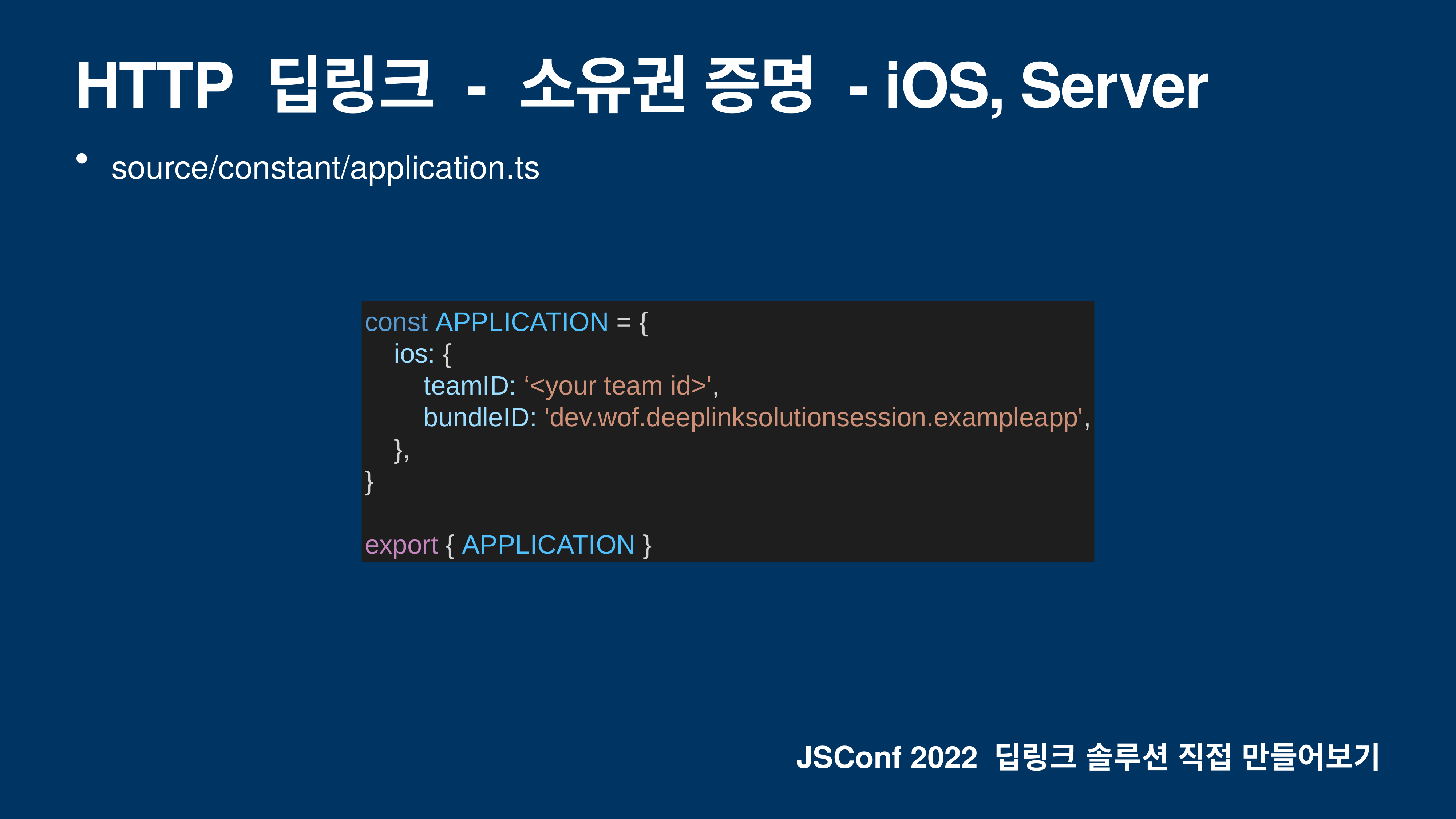

# HTTP 딥링크 - 소유권 증명 - iOS, Server
source/constant/application.ts
const APPLICATION = {
    ios: {
        teamID: ‘<your team id>',
        bundleID: 'dev.wof.deeplinksolutionsession.exampleapp',
    },
}

export { APPLICATION }
JSConf 2022 딥링크 솔루션 직접 만들어보기